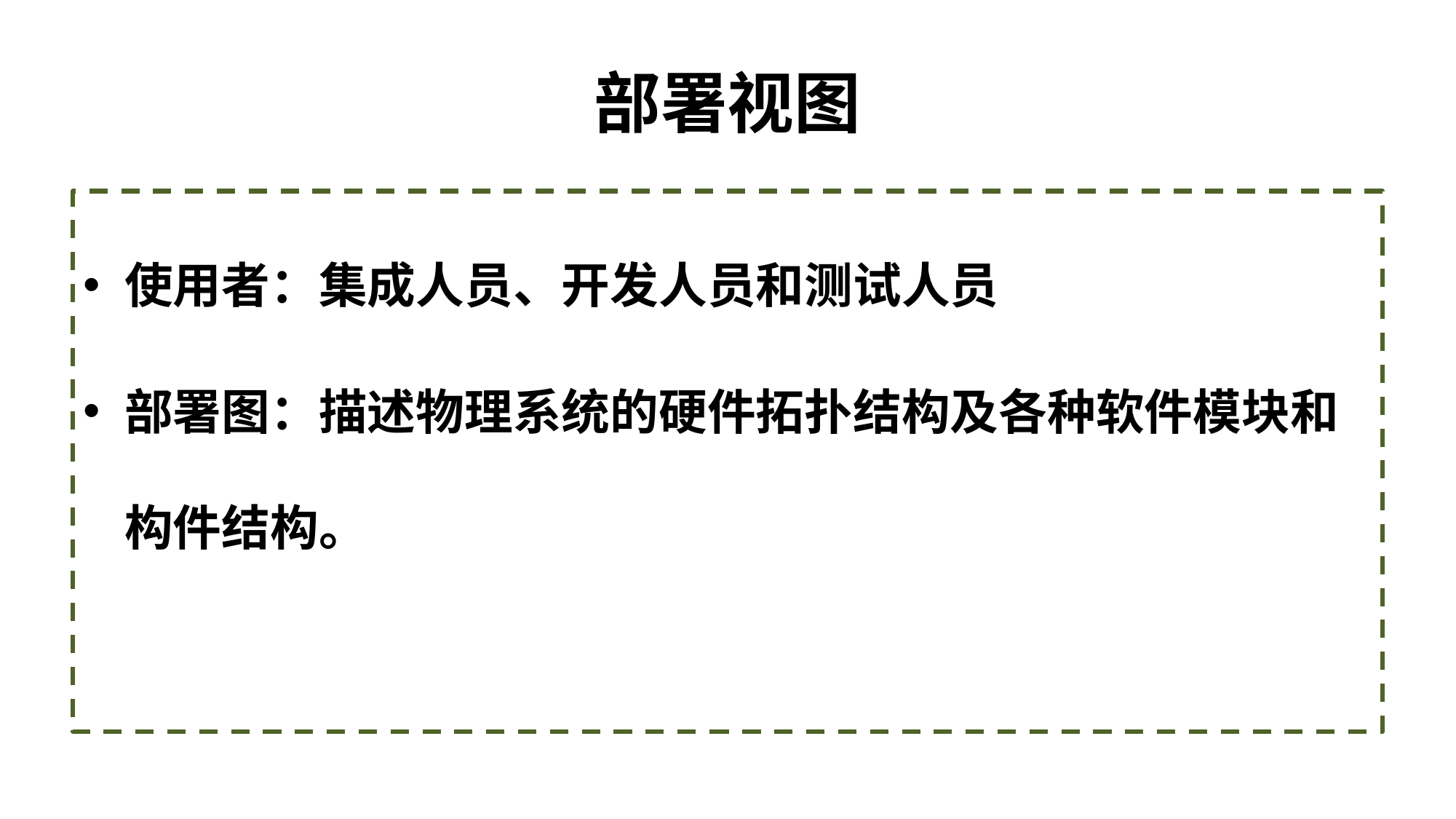

# 部署视图
使用者：集成人员、开发人员和测试人员
部署图：描述物理系统的硬件拓扑结构及各种软件模块和构件结构。